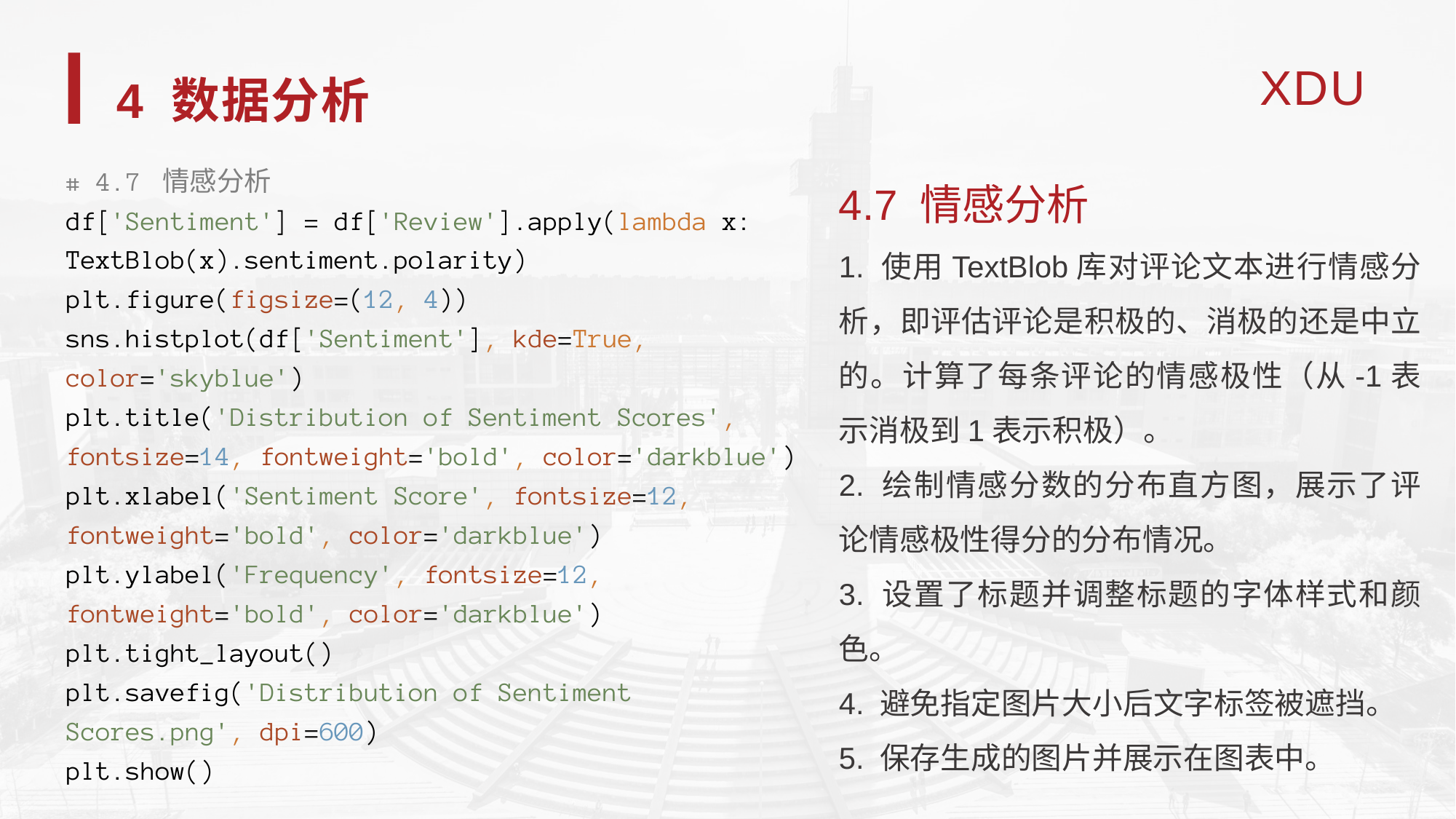

4 数据分析
4.7 情感分析
1. 使用TextBlob库对评论文本进行情感分析，即评估评论是积极的、消极的还是中立的。计算了每条评论的情感极性（从-1表示消极到1表示积极）。
2. 绘制情感分数的分布直方图，展示了评论情感极性得分的分布情况。
3. 设置了标题并调整标题的字体样式和颜色。
4. 避免指定图片大小后文字标签被遮挡。
5. 保存生成的图片并展示在图表中。
# 4.7 情感分析 df['Sentiment'] = df['Review'].apply(lambda x: TextBlob(x).sentiment.polarity) plt.figure(figsize=(12, 4)) sns.histplot(df['Sentiment'], kde=True, color='skyblue') plt.title('Distribution of Sentiment Scores', fontsize=14, fontweight='bold', color='darkblue') plt.xlabel('Sentiment Score', fontsize=12, fontweight='bold', color='darkblue') plt.ylabel('Frequency', fontsize=12, fontweight='bold', color='darkblue') plt.tight_layout() plt.savefig('Distribution of Sentiment Scores.png', dpi=600) plt.show()